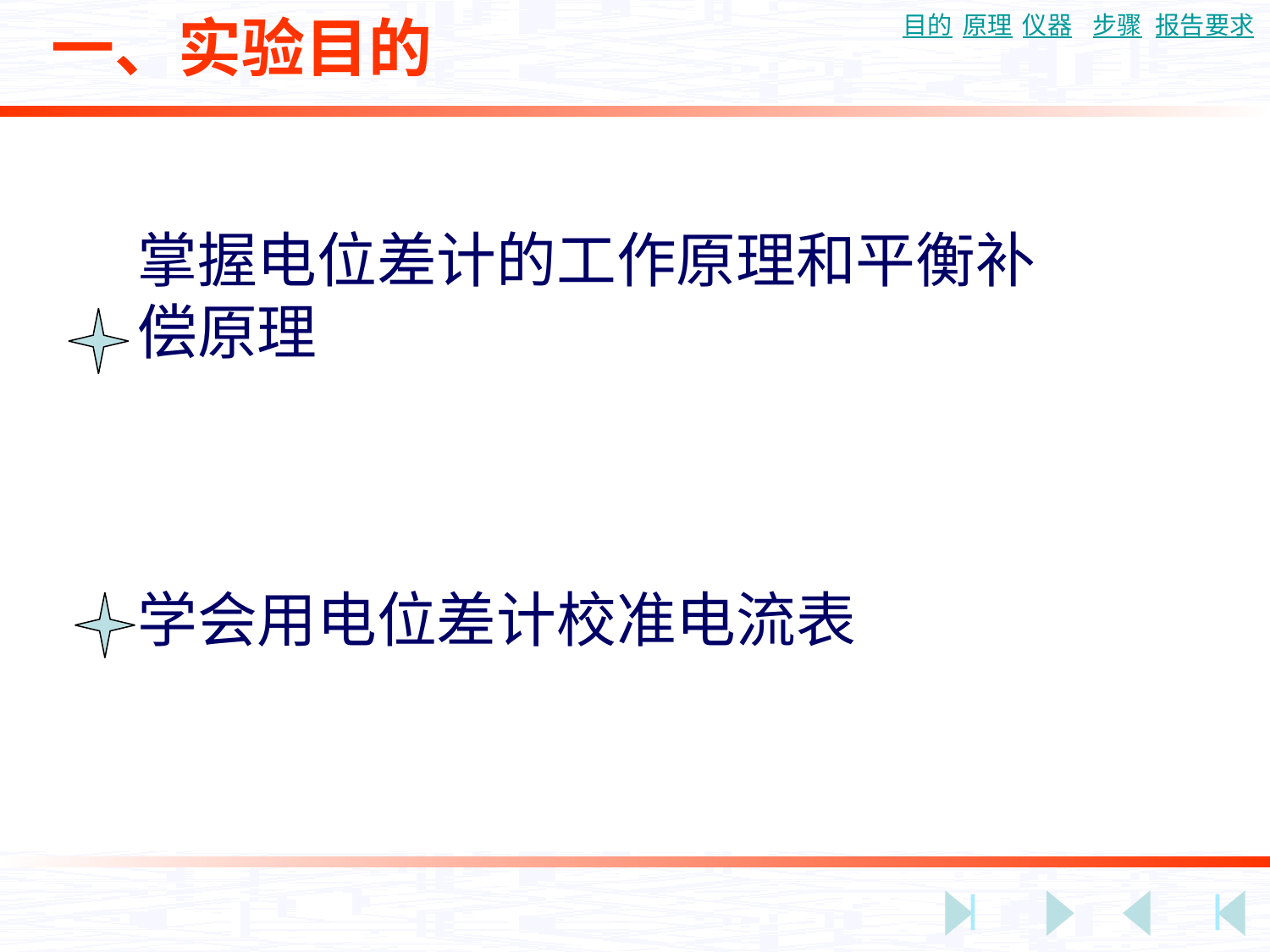

一、实验目的
掌握电位差计的工作原理和平衡补
偿原理

学会用电位差计校准电流表